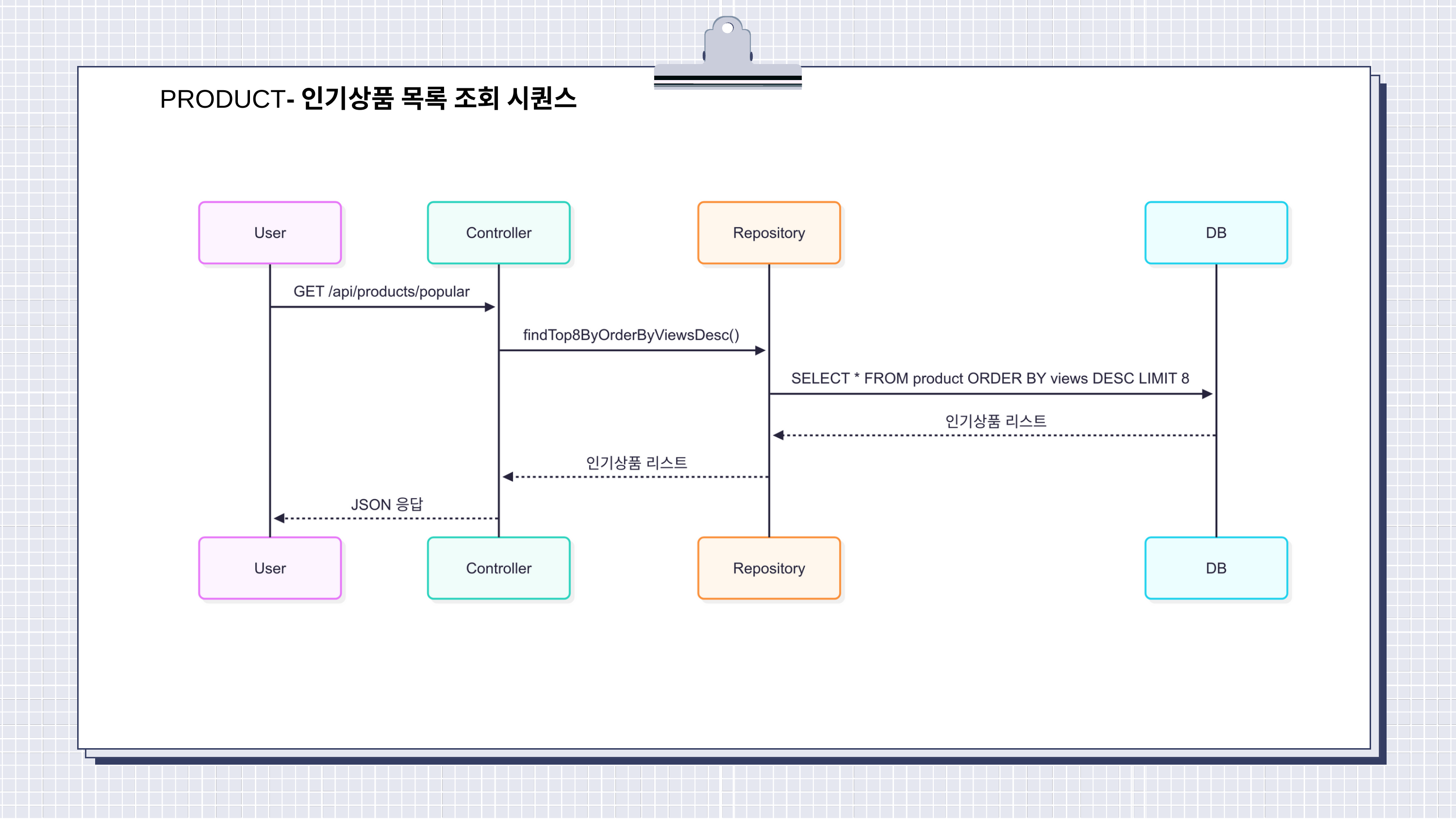

PRODUCT-인기상품 목록 조회 시퀀스

진행 상황 요약